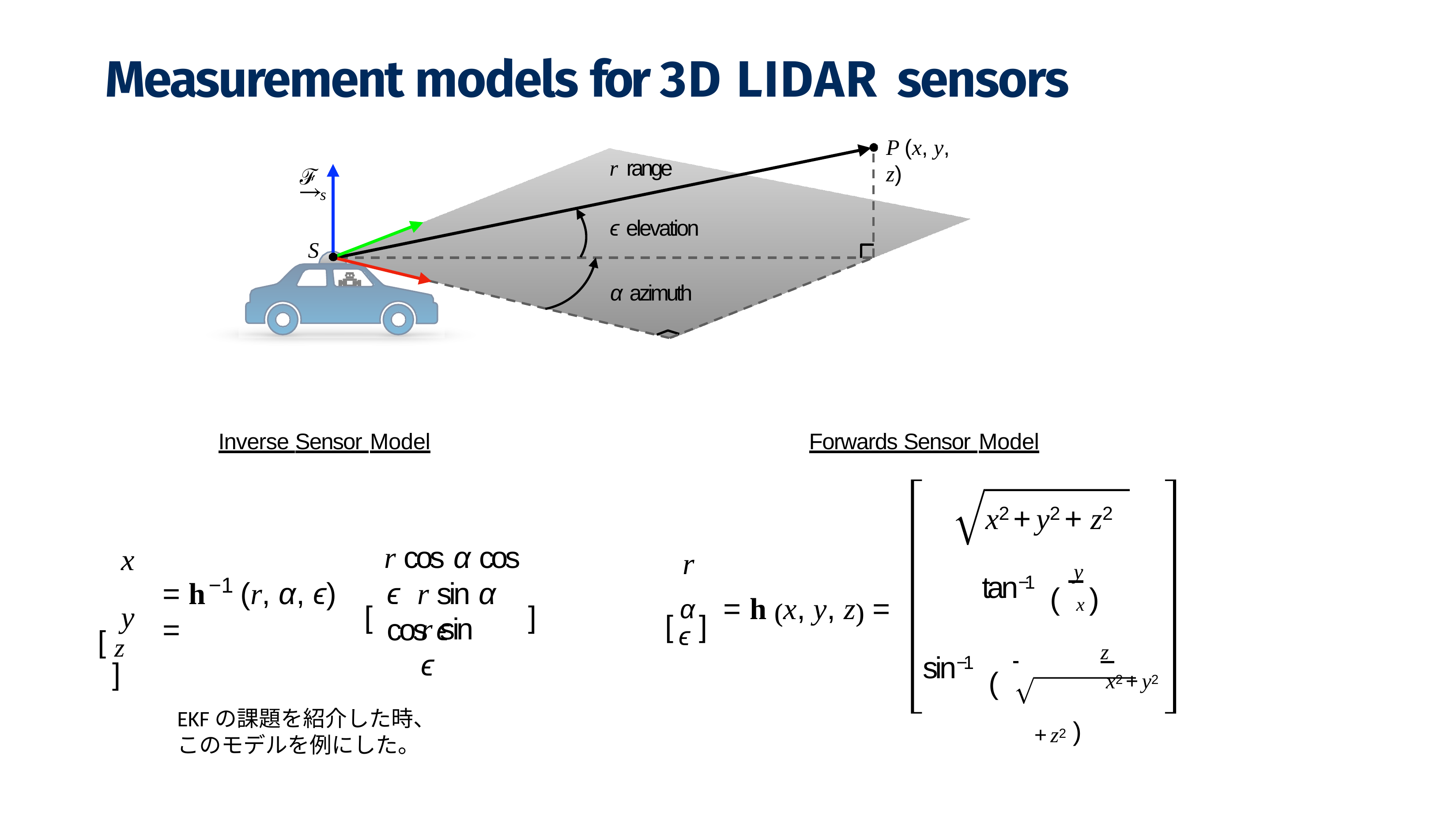

# Measurement models for 3D LIDAR sensors
P (x, y, z)

r range
ℱ
s

ϵ elevation
S
α azimuth
Inverse Sensor Model
Forwards Sensor Model

x2 + y2 + z2
 y
r cos α cos ϵ  r sin α cos ϵ
x  y
[z]
r
tan−1
−1
= h	(r, α, ϵ) =
α	= h (x, y, z) =
( x )
[ϵ]
[
]
r sin ϵ
 		z 	 x2 + y2 + z2 )
sin−1
(

EKFの課題を紹介した時、このモデルを例にした。